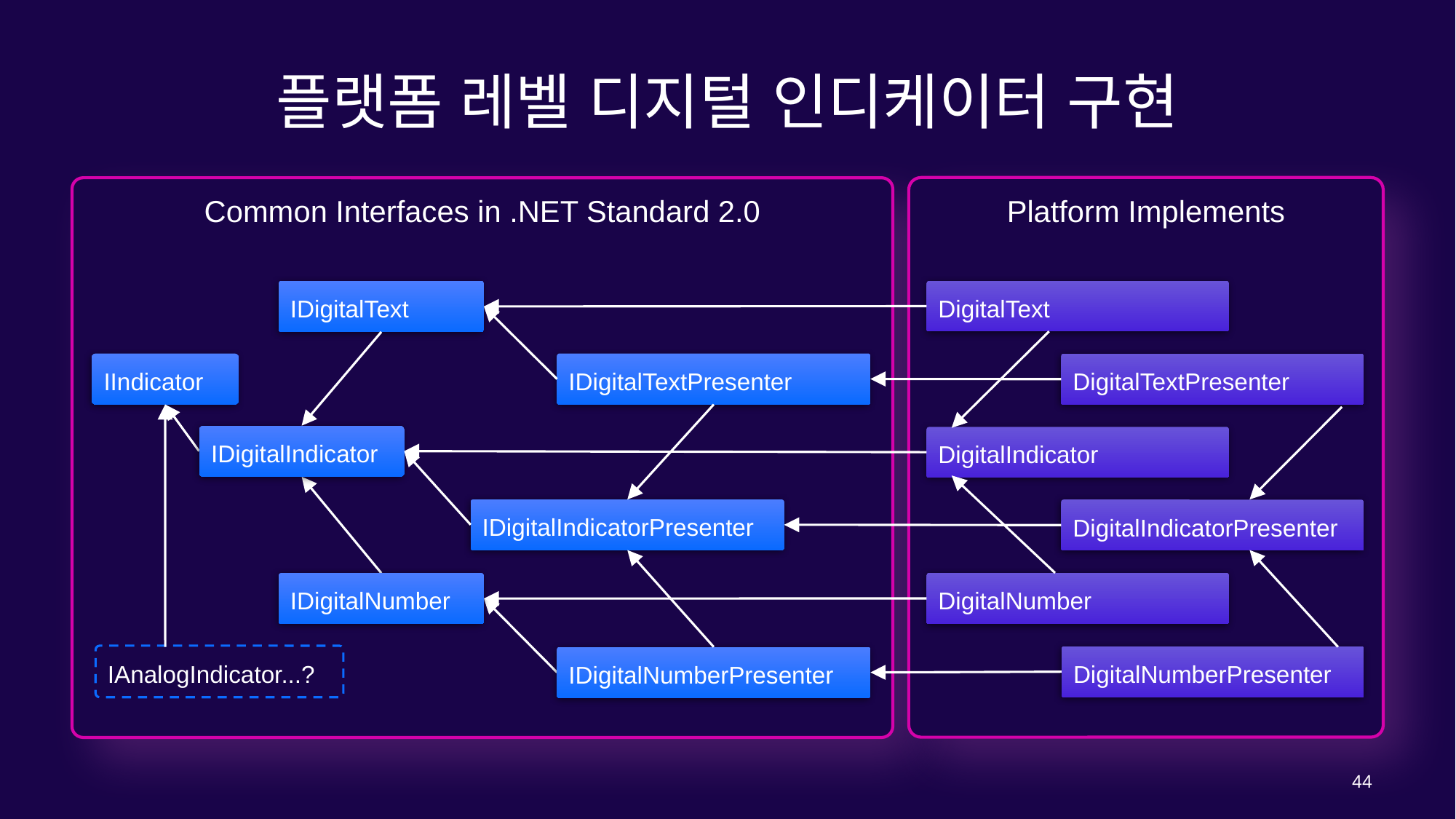

# 플랫폼 레벨 디지털 인디케이터 구현
Platform Implements
DigitalIndicator
DigitalIndicatorPresenter
Common Interfaces in .NET Standard 2.0
IDigitalText
DigitalText
DigitalTextPresenter
IIndicator
IDigitalTextPresenter
IDigitalIndicator
DigitalNumber
DigitalNumberPresenter
IDigitalIndicatorPresenter
IDigitalNumber
IAnalogIndicator...?
IDigitalNumberPresenter
44